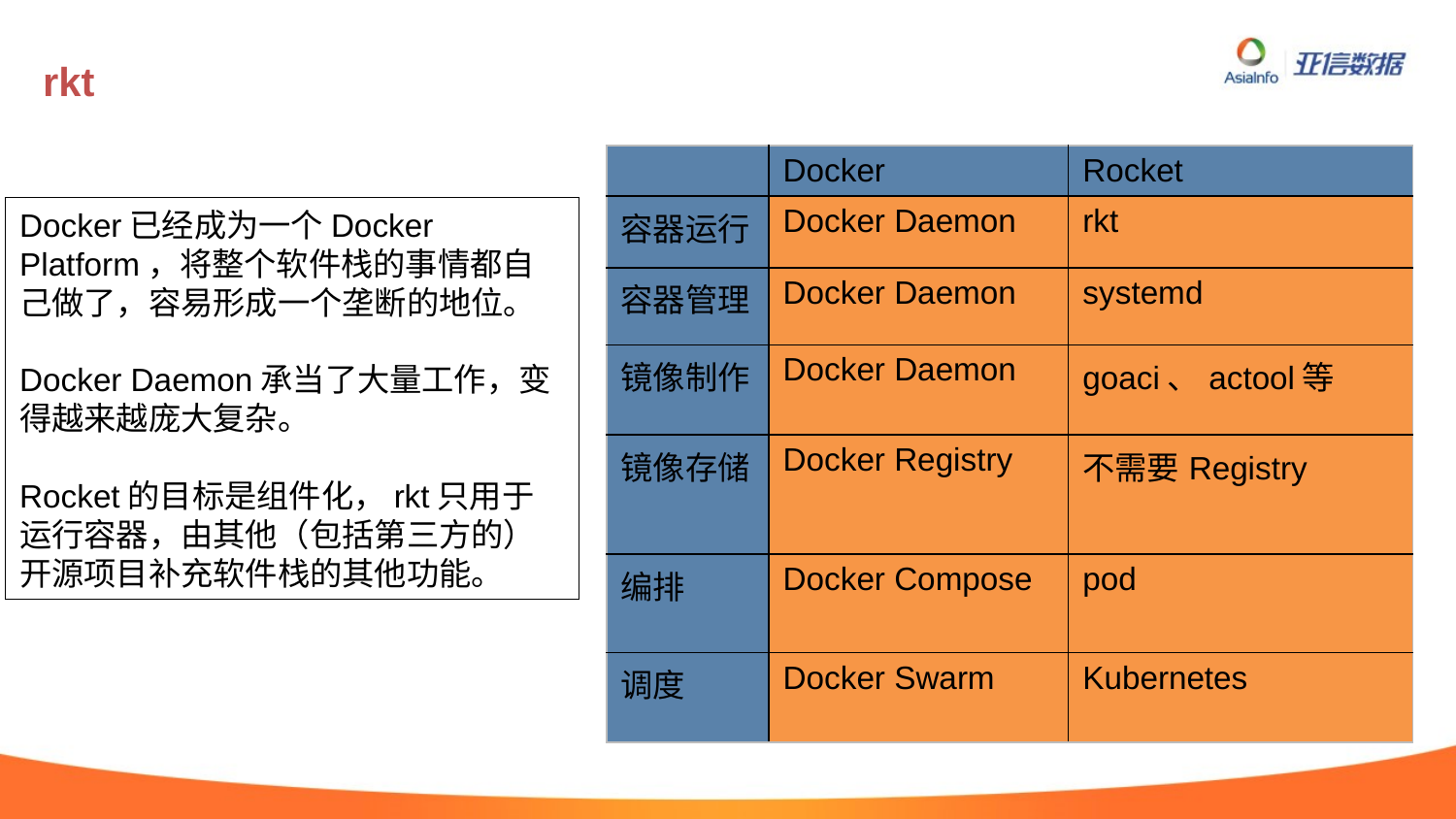

# rkt
|  | Docker | Rocket |
| --- | --- | --- |
| 容器运行 | Docker Daemon | rkt |
| 容器管理 | Docker Daemon | systemd |
| 镜像制作 | Docker Daemon | goaci、actool等 |
| 镜像存储 | Docker Registry | 不需要Registry |
| 编排 | Docker Compose | pod |
| 调度 | Docker Swarm | Kubernetes |
Docker已经成为一个Docker Platform，将整个软件栈的事情都自己做了，容易形成一个垄断的地位。

Docker Daemon承当了大量工作，变得越来越庞大复杂。

Rocket的目标是组件化，rkt只用于运行容器，由其他（包括第三方的）开源项目补充软件栈的其他功能。